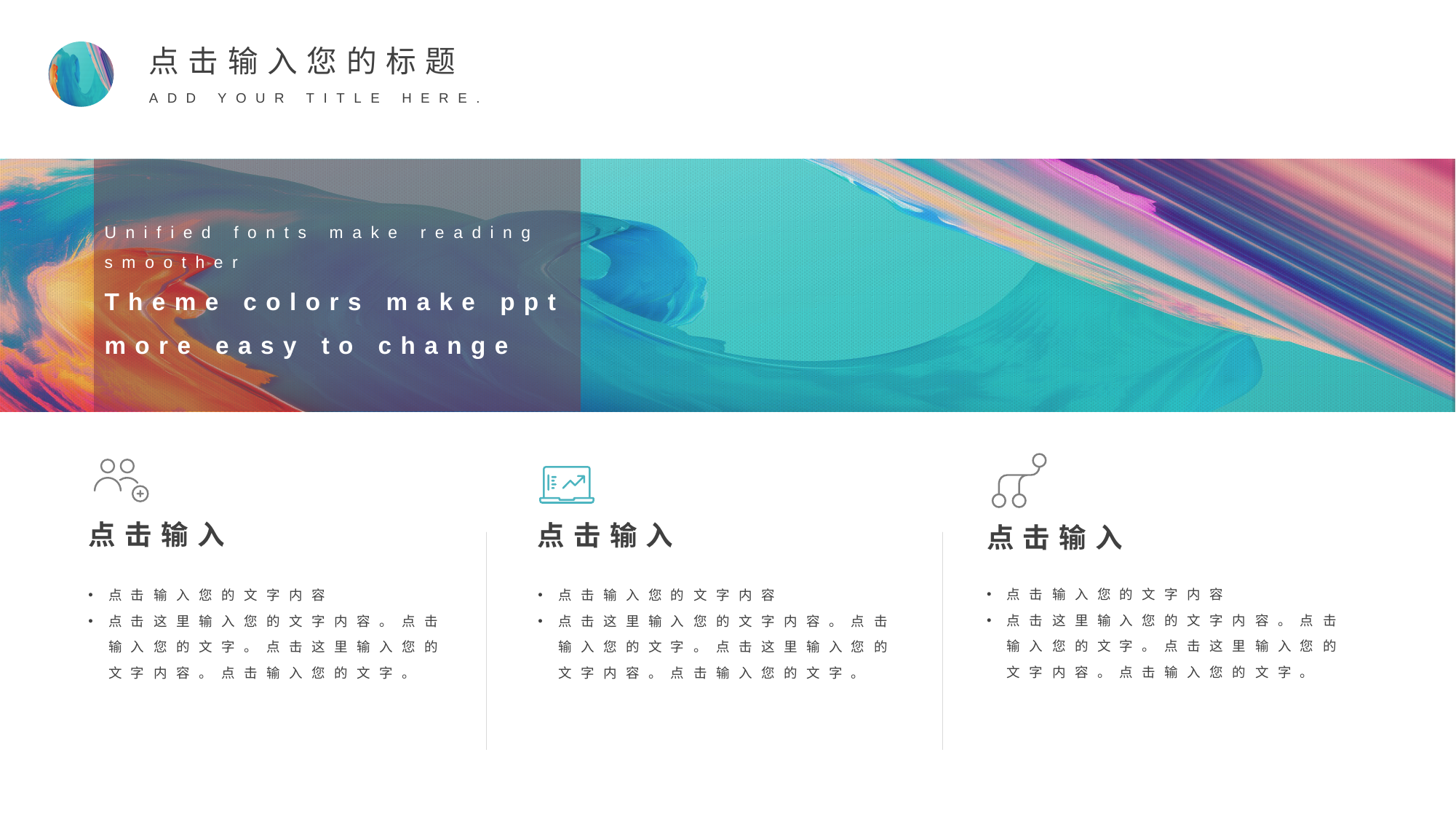

点击输入您的标题
ADD YOUR TITLE HERE.

Unified fonts make reading smoother
Theme colors make ppt more easy to change

点击输入
点击输入您的文字内容
点击这里输入您的文字内容。点击输入您的文字。点击这里输入您的文字内容。点击输入您的文字。

点击输入
点击输入您的文字内容
点击这里输入您的文字内容。点击输入您的文字。点击这里输入您的文字内容。点击输入您的文字。

点击输入
点击输入您的文字内容
点击这里输入您的文字内容。点击输入您的文字。点击这里输入您的文字内容。点击输入您的文字。